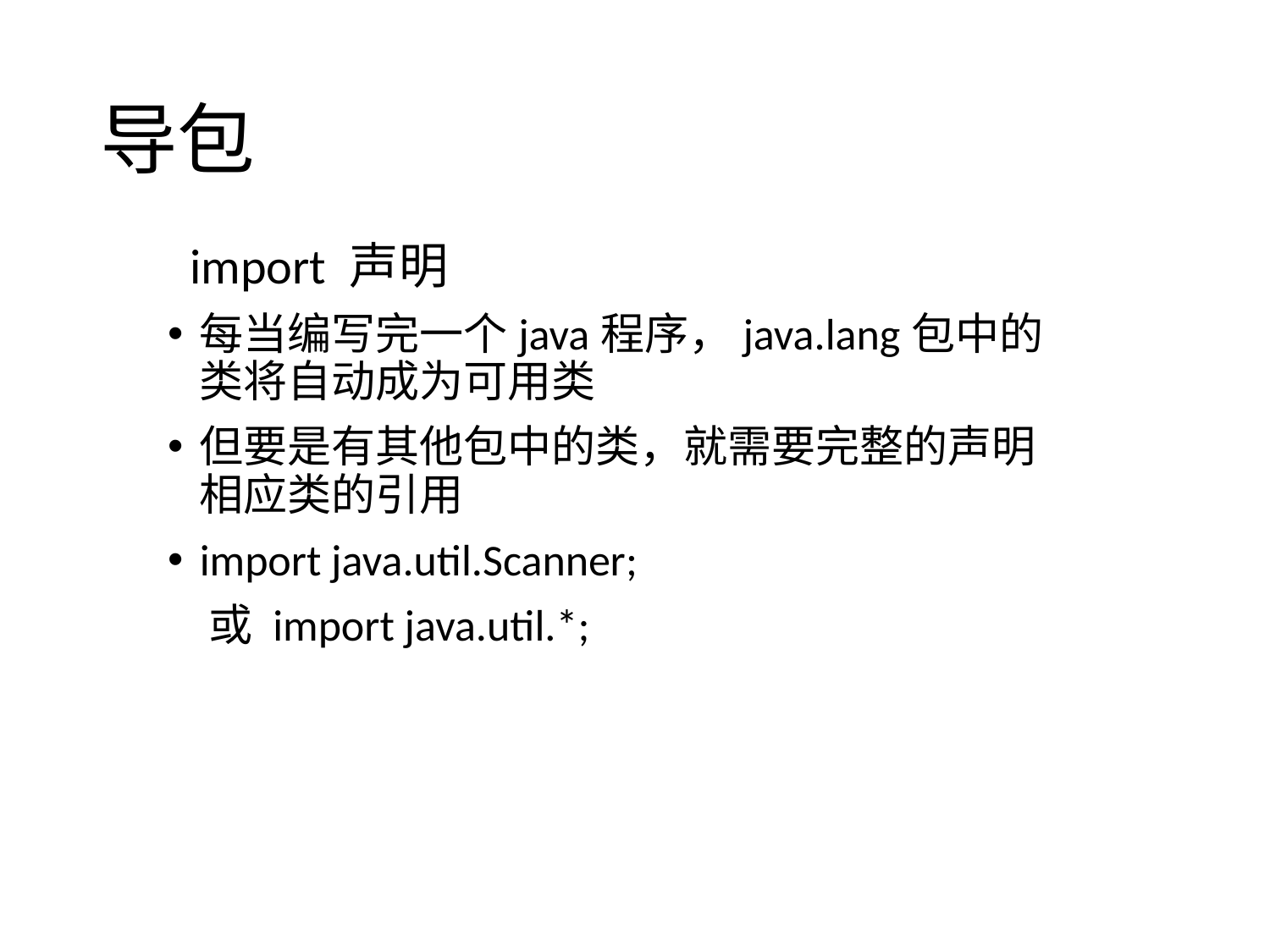

# 导包
  import 声明
每当编写完一个java程序，java.lang包中的类将自动成为可用类
但要是有其他包中的类，就需要完整的声明相应类的引用
import java.util.Scanner;
   或 import java.util.*;